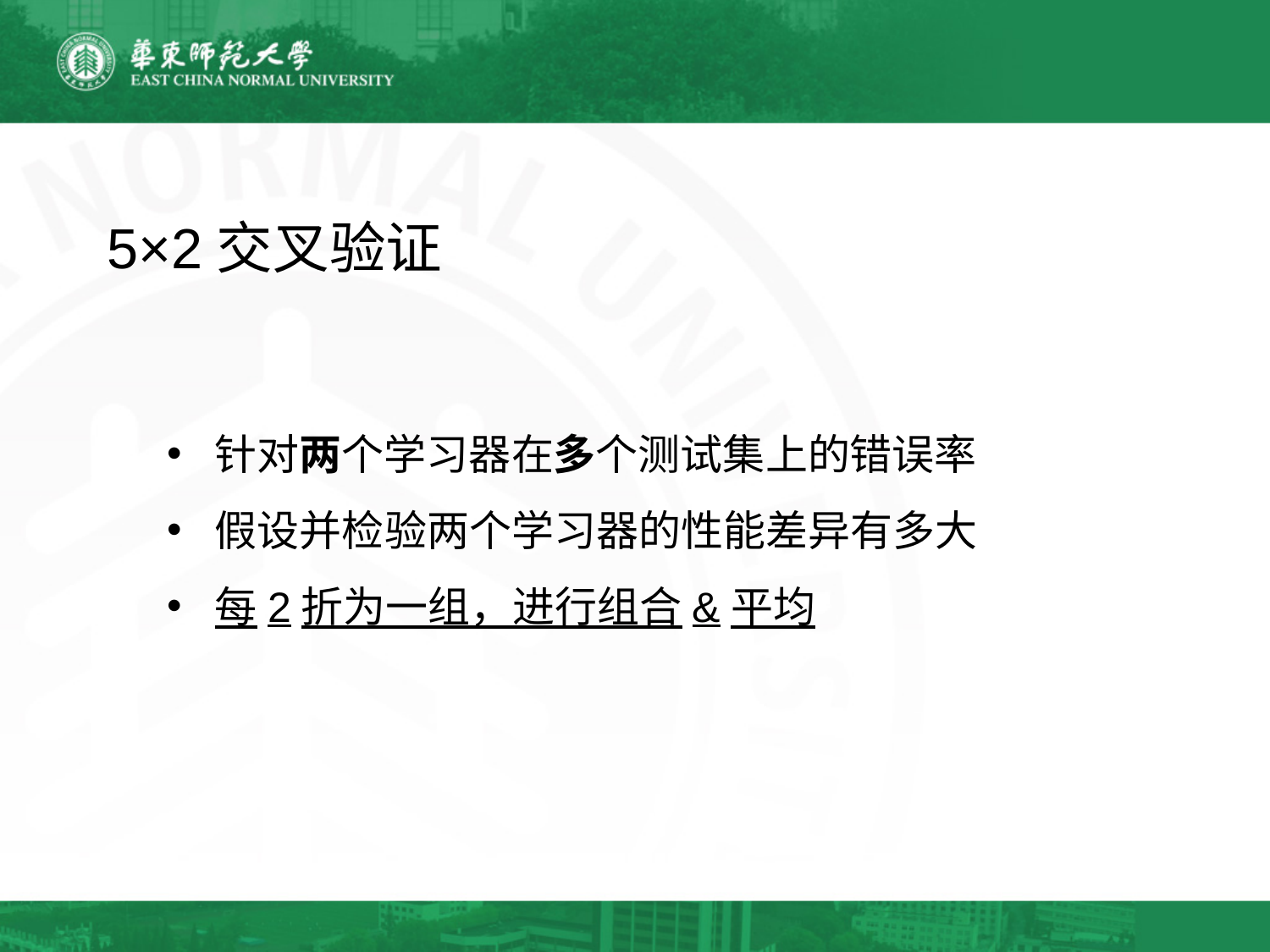

5×2交叉验证
针对两个学习器在多个测试集上的错误率
假设并检验两个学习器的性能差异有多大
每2折为一组，进行组合&平均